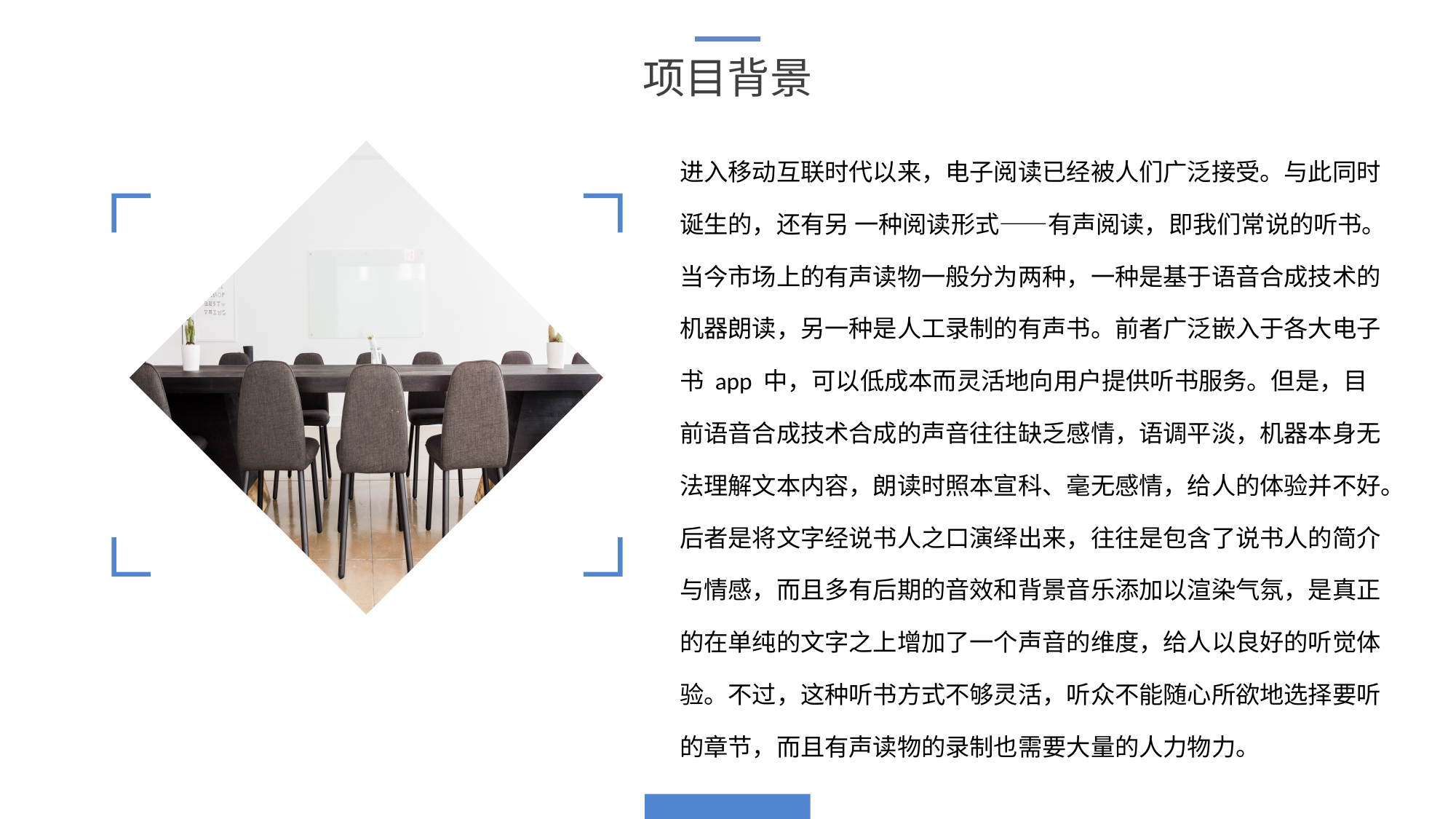

项目背景
进入移动互联时代以来，电子阅读已经被人们广泛接受。与此同时诞生的，还有另 一种阅读形式——有声阅读，即我们常说的听书。 当今市场上的有声读物一般分为两种，一种是基于语音合成技术的机器朗读，另一种是人工录制的有声书。前者广泛嵌入于各大电子书 app 中，可以低成本而灵活地向用户提供听书服务。但是，目前语音合成技术合成的声音往往缺乏感情，语调平淡，机器本身无法理解文本内容，朗读时照本宣科、毫无感情，给人的体验并不好。后者是将文字经说书人之口演绎出来，往往是包含了说书人的简介与情感，而且多有后期的音效和背景音乐添加以渲染气氛，是真正的在单纯的文字之上增加了一个声音的维度，给人以良好的听觉体验。不过，这种听书方式不够灵活，听众不能随心所欲地选择要听的章节，而且有声读物的录制也需要大量的人力物力。